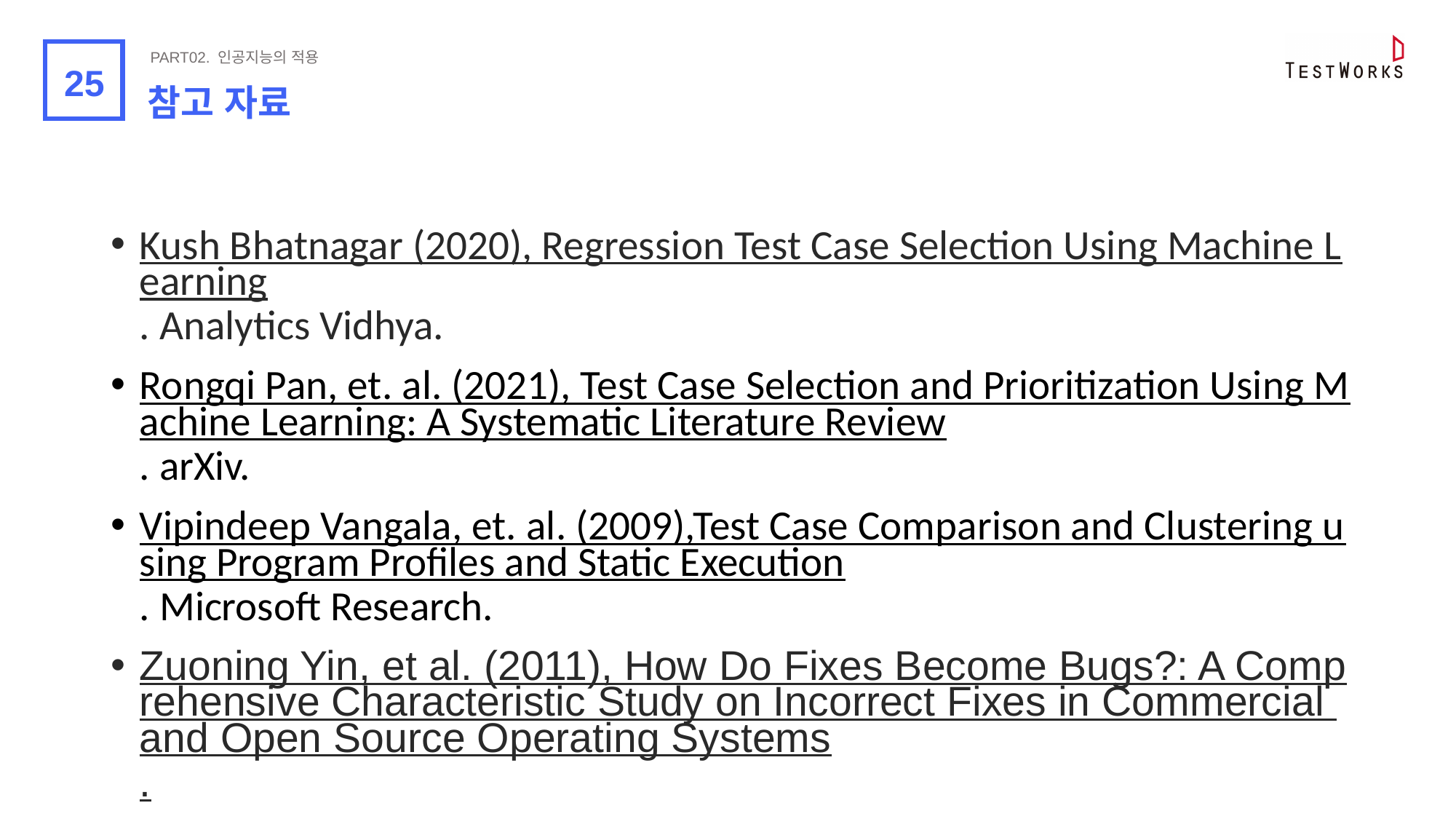

PART02. 인공지능의 적용

8
25
참고 자료
Kush Bhatnagar (2020), Regression Test Case Selection Using Machine Learning. Analytics Vidhya.
Rongqi Pan, et. al. (2021), Test Case Selection and Prioritization Using Machine Learning: A Systematic Literature Review. arXiv.
Vipindeep Vangala, et. al. (2009),Test Case Comparison and Clustering using Program Profiles and Static Execution. Microsoft Research.
Zuoning Yin, et al. (2011), How Do Fixes Become Bugs?: A Comprehensive Characteristic Study on Incorrect Fixes in Commercial and Open Source Operating Systems.